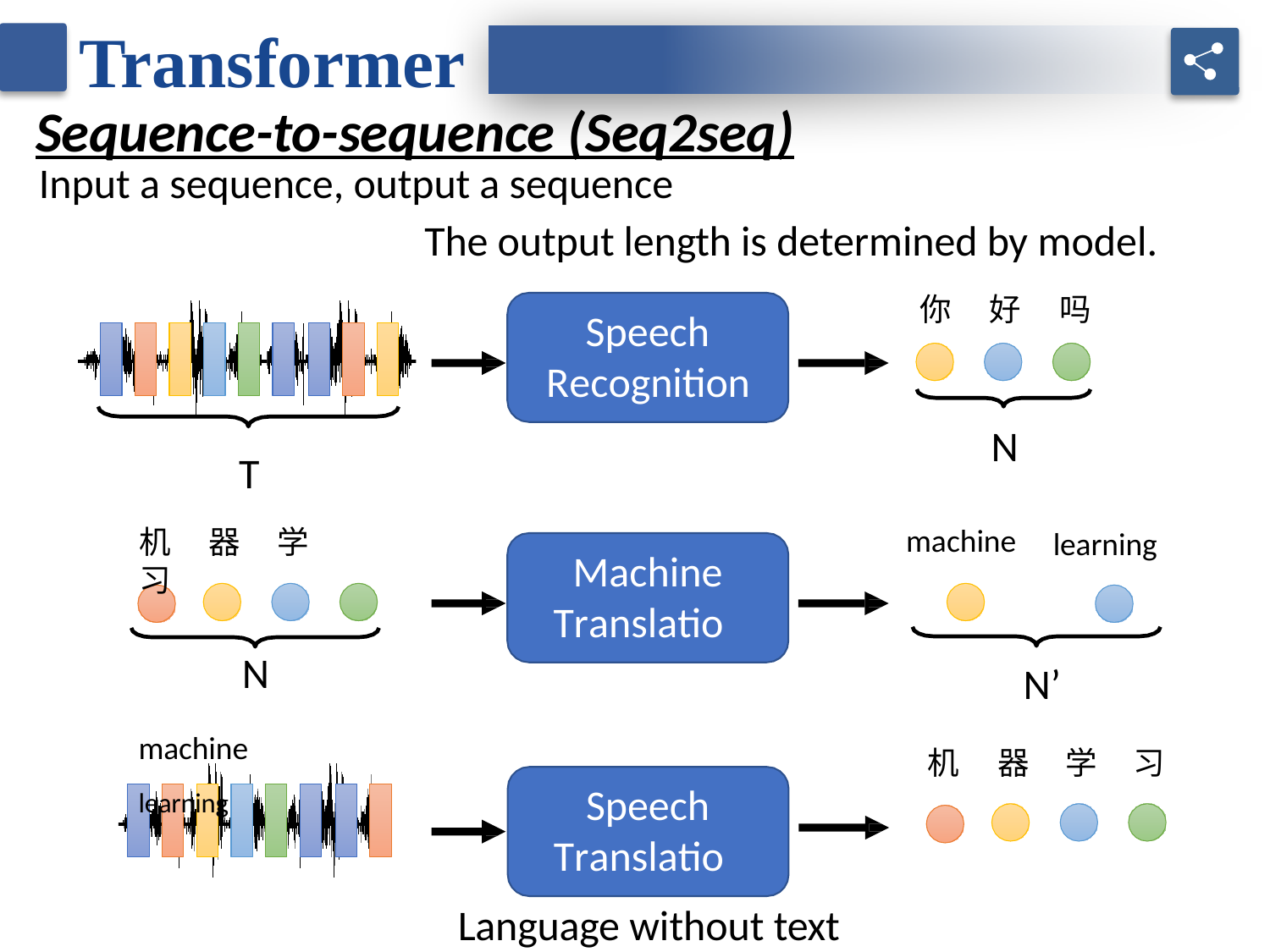

Transformer

Sequence-to-sequence (Seq2seq)
Input a sequence, output a sequence
The output length is determined by model.
你	好	吗

Speech  Recognition

N
T
机	器	学	习
machine
learning

Machine
Translation

N
machine	learning
N’
机	器	学	习

Speech  Translation

Language without text